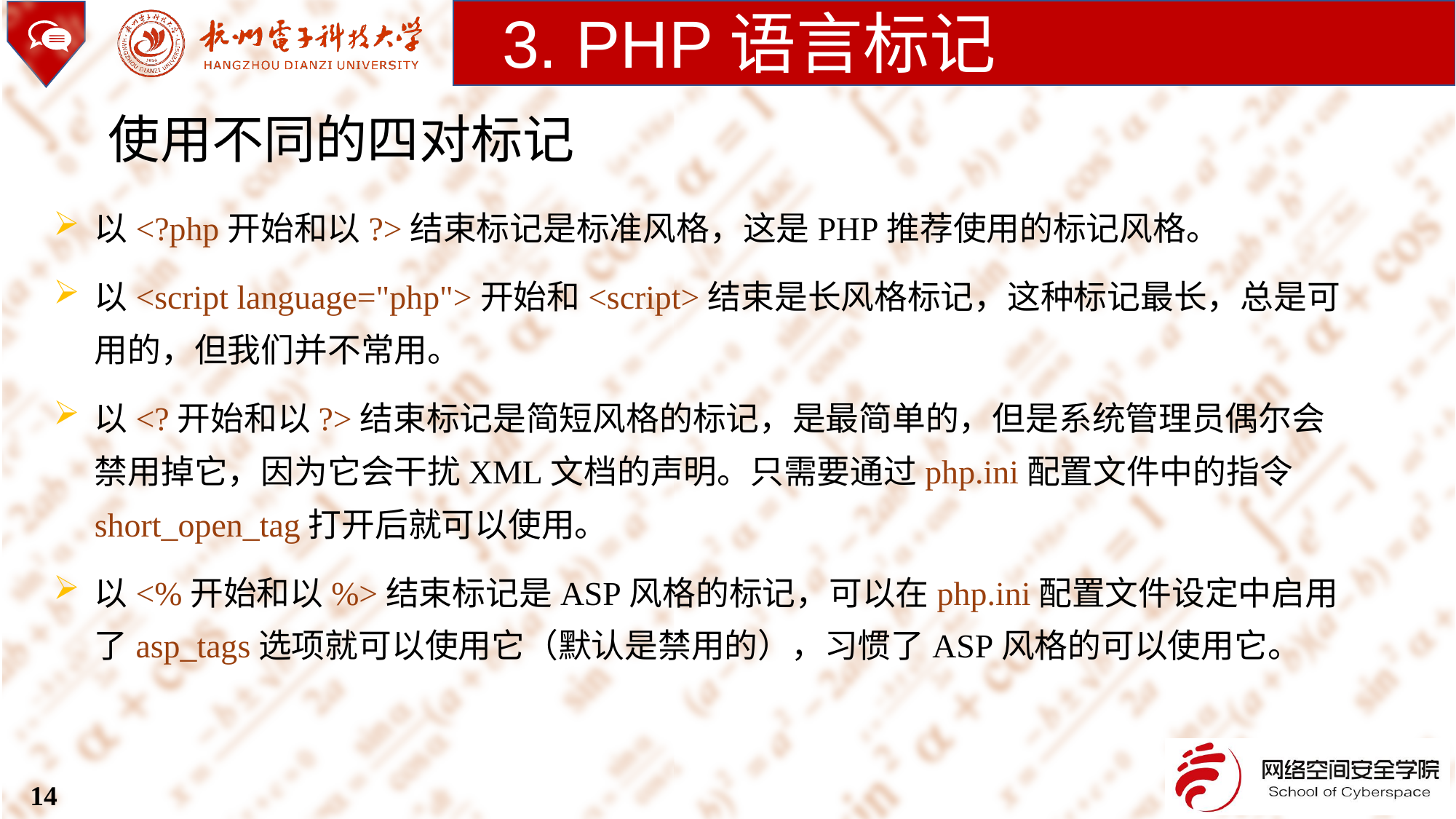

3. PHP语言标记
使用不同的四对标记
以<?php开始和以?>结束标记是标准风格，这是PHP推荐使用的标记风格。
以<script language="php">开始和<script>结束是长风格标记，这种标记最长，总是可用的，但我们并不常用。
以<?开始和以?>结束标记是简短风格的标记，是最简单的，但是系统管理员偶尔会禁用掉它，因为它会干扰XML文档的声明。只需要通过php.ini配置文件中的指令short_open_tag打开后就可以使用。
以<%开始和以%>结束标记是ASP风格的标记，可以在php.ini配置文件设定中启用了asp_tags选项就可以使用它（默认是禁用的），习惯了ASP风格的可以使用它。
14